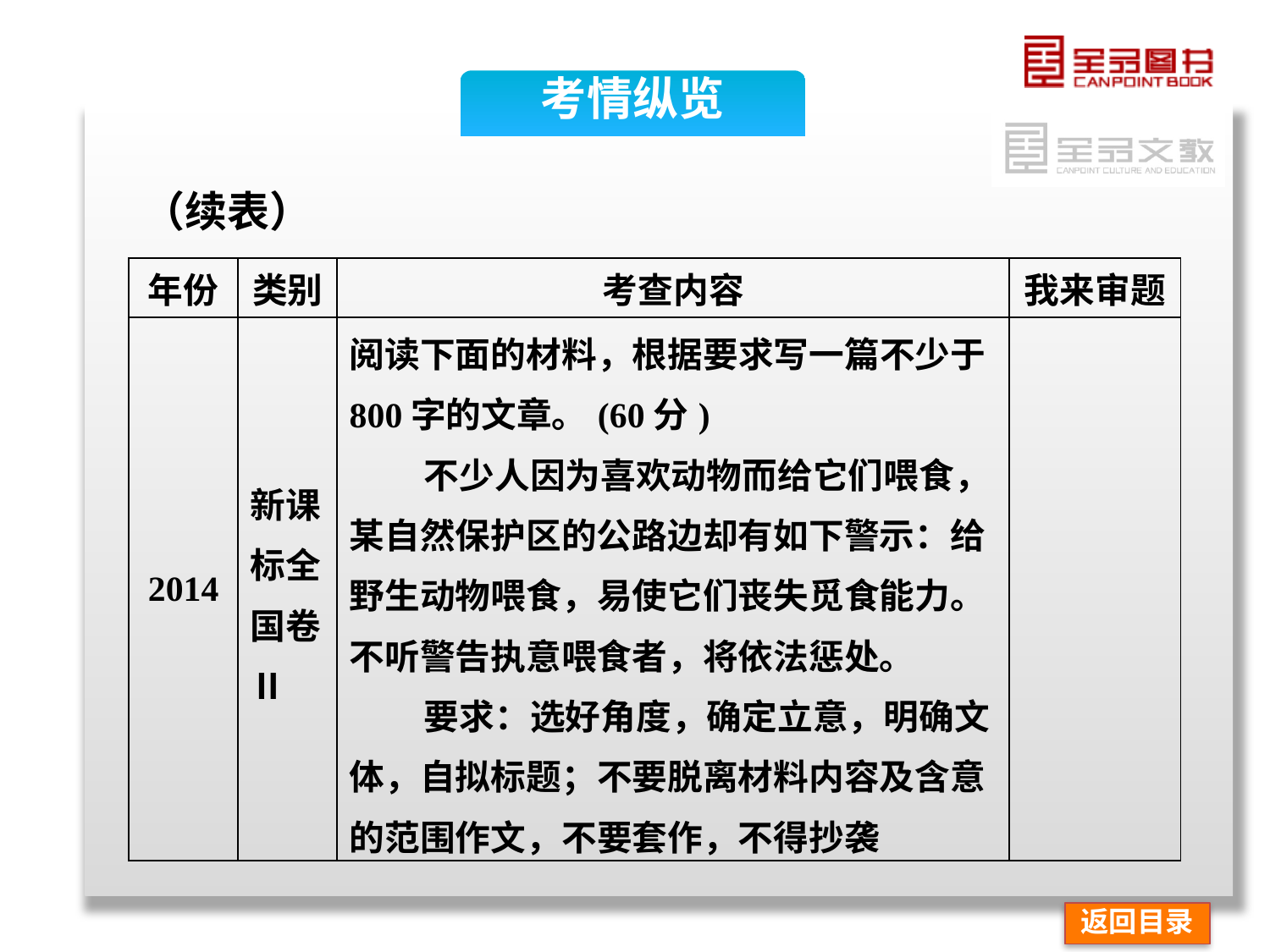

考情纵览
（续表）
| 年份 | 类别 | 考查内容 | 我来审题 |
| --- | --- | --- | --- |
| 2014 | 新课 标全 国卷Ⅱ | 阅读下面的材料，根据要求写一篇不少于800字的文章。(60分) 不少人因为喜欢动物而给它们喂食，某自然保护区的公路边却有如下警示：给野生动物喂食，易使它们丧失觅食能力。不听警告执意喂食者，将依法惩处。 要求：选好角度，确定立意，明确文体，自拟标题；不要脱离材料内容及含意的范围作文，不要套作，不得抄袭 |  |
返回目录